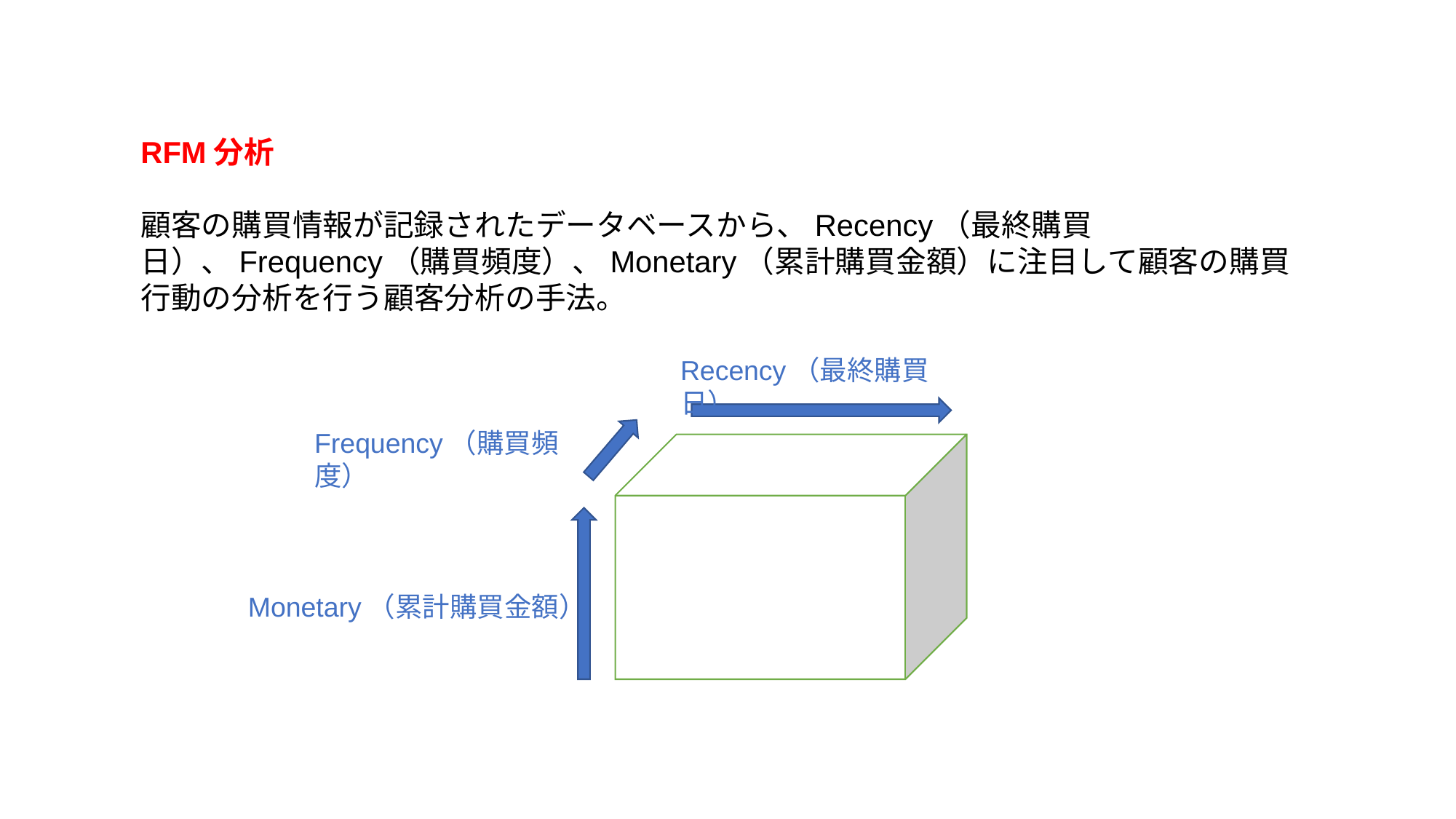

RFM分析

顧客の購買情報が記録されたデータベースから、Recency（最終購買日）、Frequency（購買頻度）、Monetary（累計購買金額）に注目して顧客の購買行動の分析を行う顧客分析の手法。

Recency（最終購買日）

Frequency（購買頻度）

Monetary（累計購買金額）